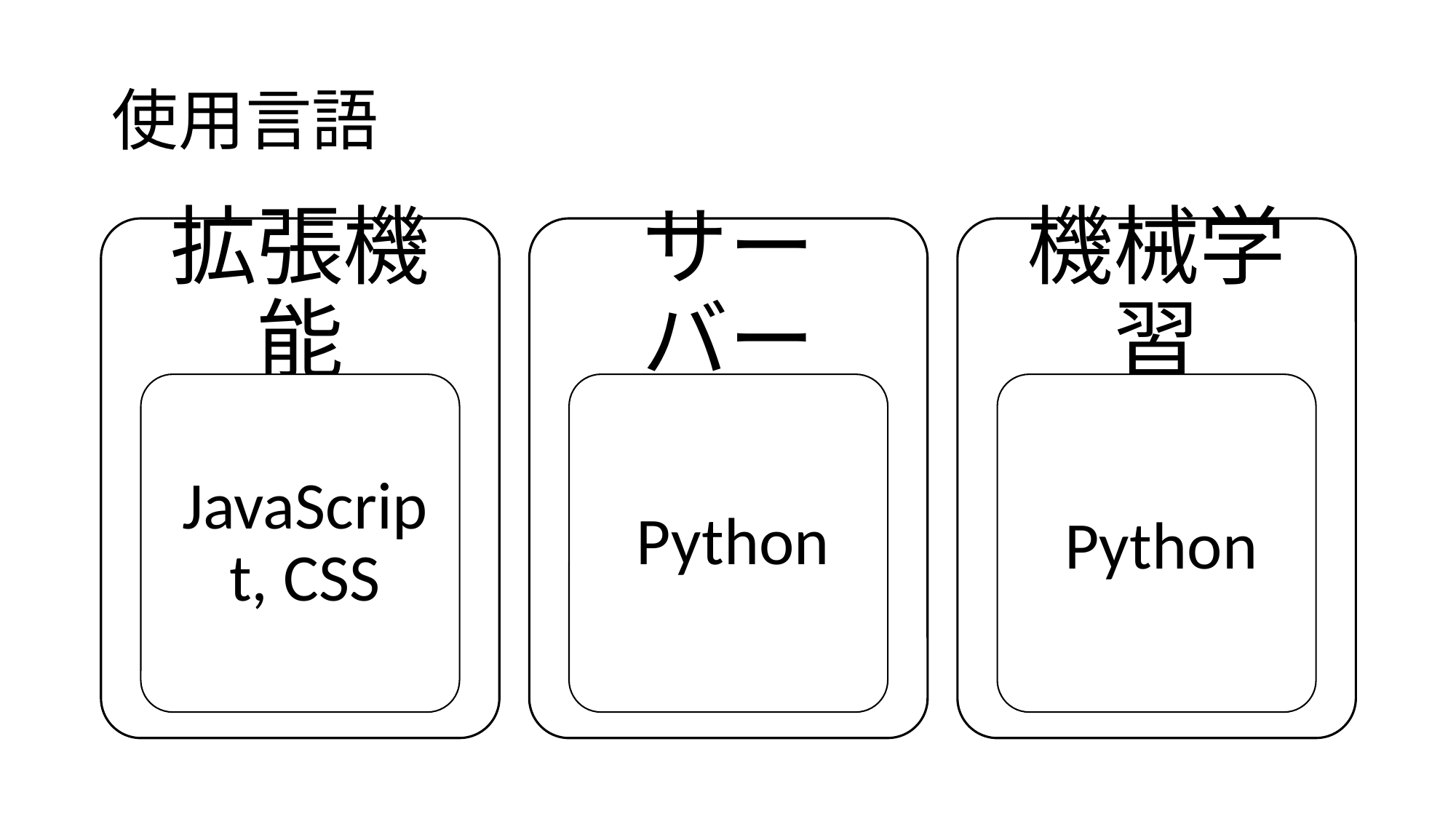

# 使用言語
拡張機能
JavaScript, CSS
サーバー
Python
機械学習

Python